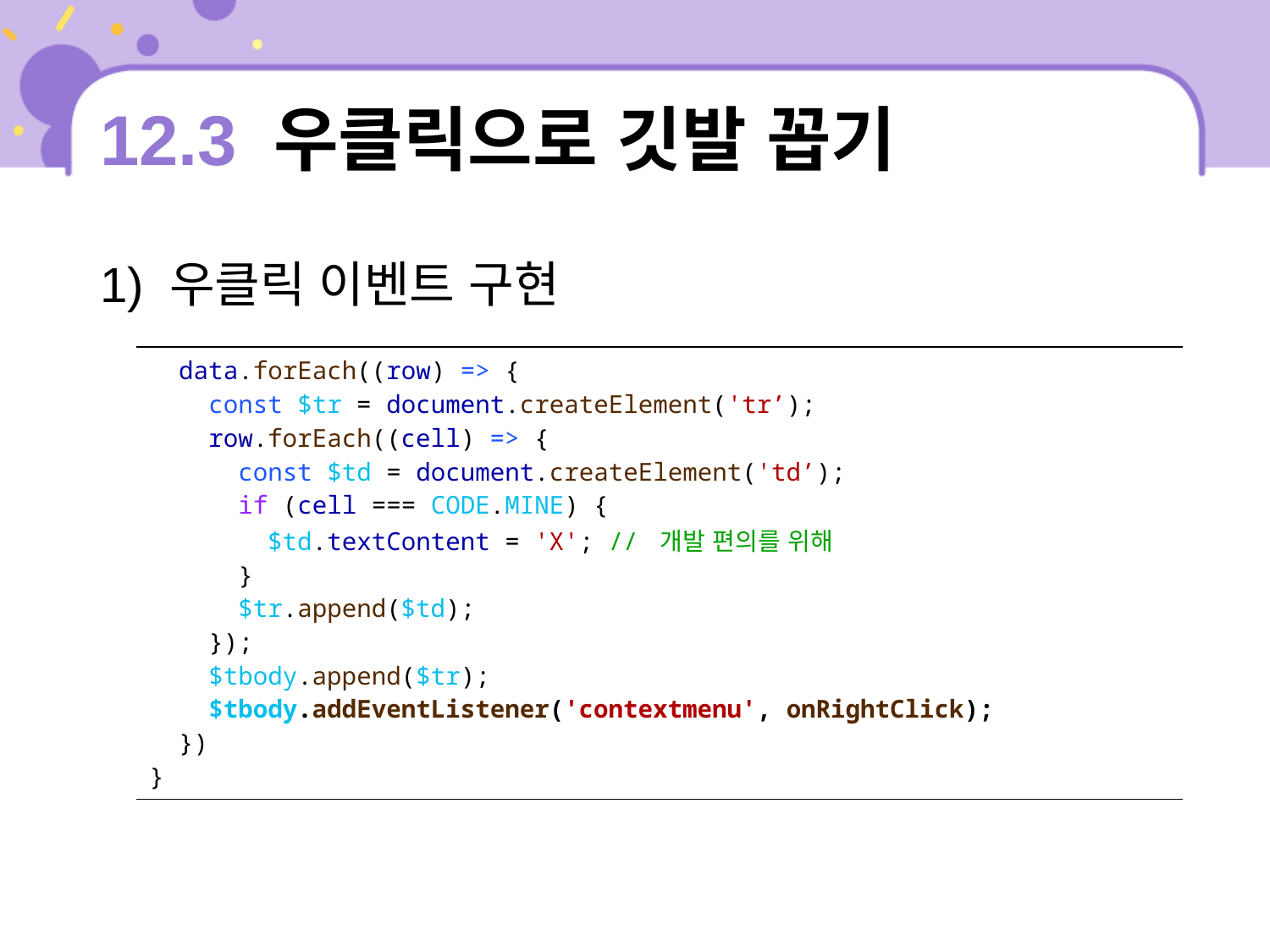

# 12.3 우클릭으로 깃발 꼽기
1) 우클릭 이벤트 구현
| data.forEach((row) => { const $tr = document.createElement('tr’); row.forEach((cell) => { const $td = document.createElement('td’); if (cell === CODE.MINE) { $td.textContent = 'X'; // 개발 편의를 위해 } $tr.append($td); }); $tbody.append($tr); $tbody.addEventListener('contextmenu', onRightClick); }) } |
| --- |